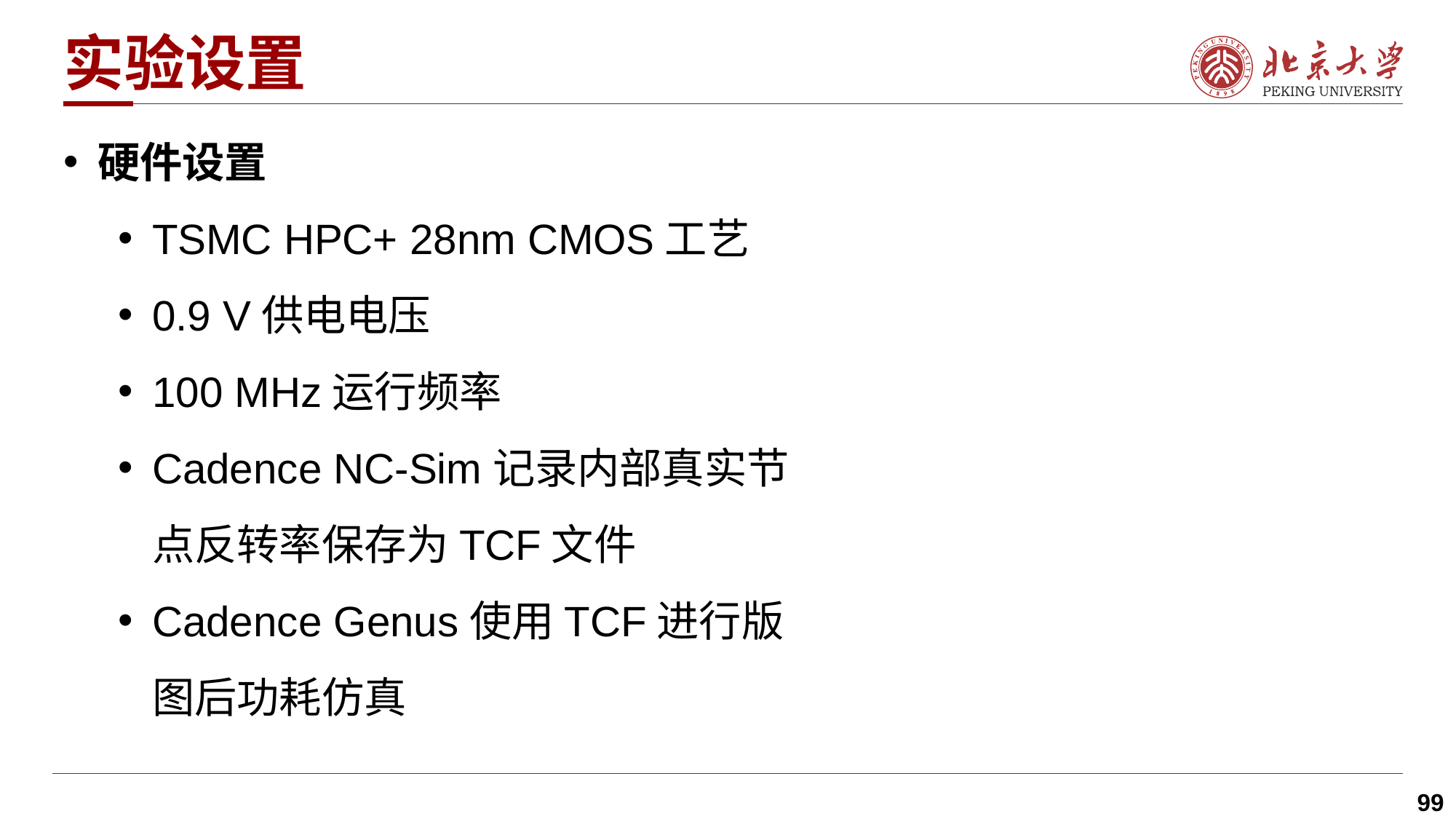

# 实验设置
硬件设置
TSMC HPC+ 28nm CMOS工艺
0.9 V供电电压
100 MHz运行频率
Cadence NC-Sim记录内部真实节点反转率保存为TCF文件
Cadence Genus使用TCF进行版图后功耗仿真
99